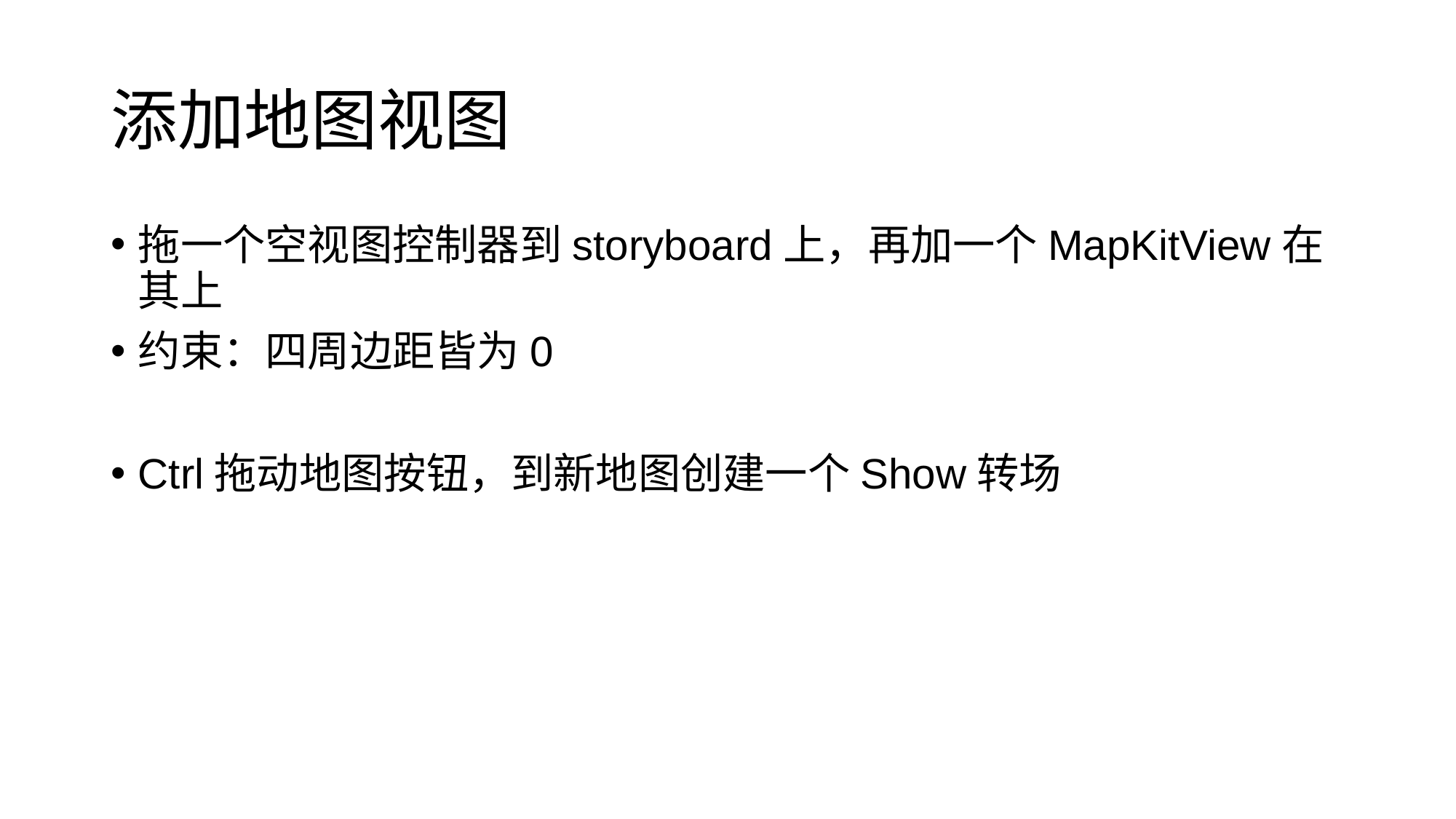

# 添加地图视图
拖一个空视图控制器到storyboard上，再加一个MapKitView在其上
约束：四周边距皆为0

Ctrl拖动地图按钮，到新地图创建一个Show转场